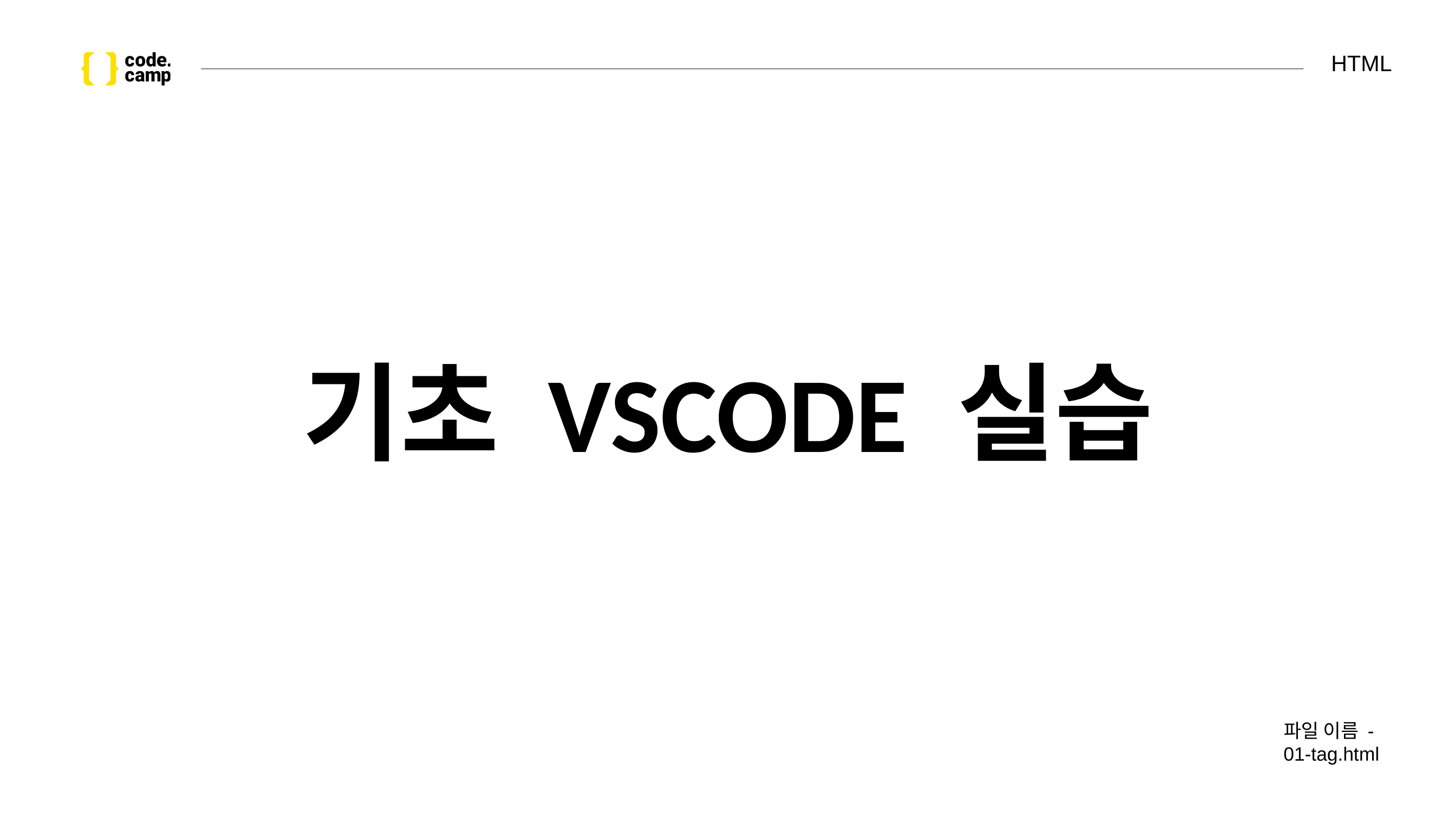

# HTML

기초 VSCODE 실습
파일 이름 -
01-tag.html